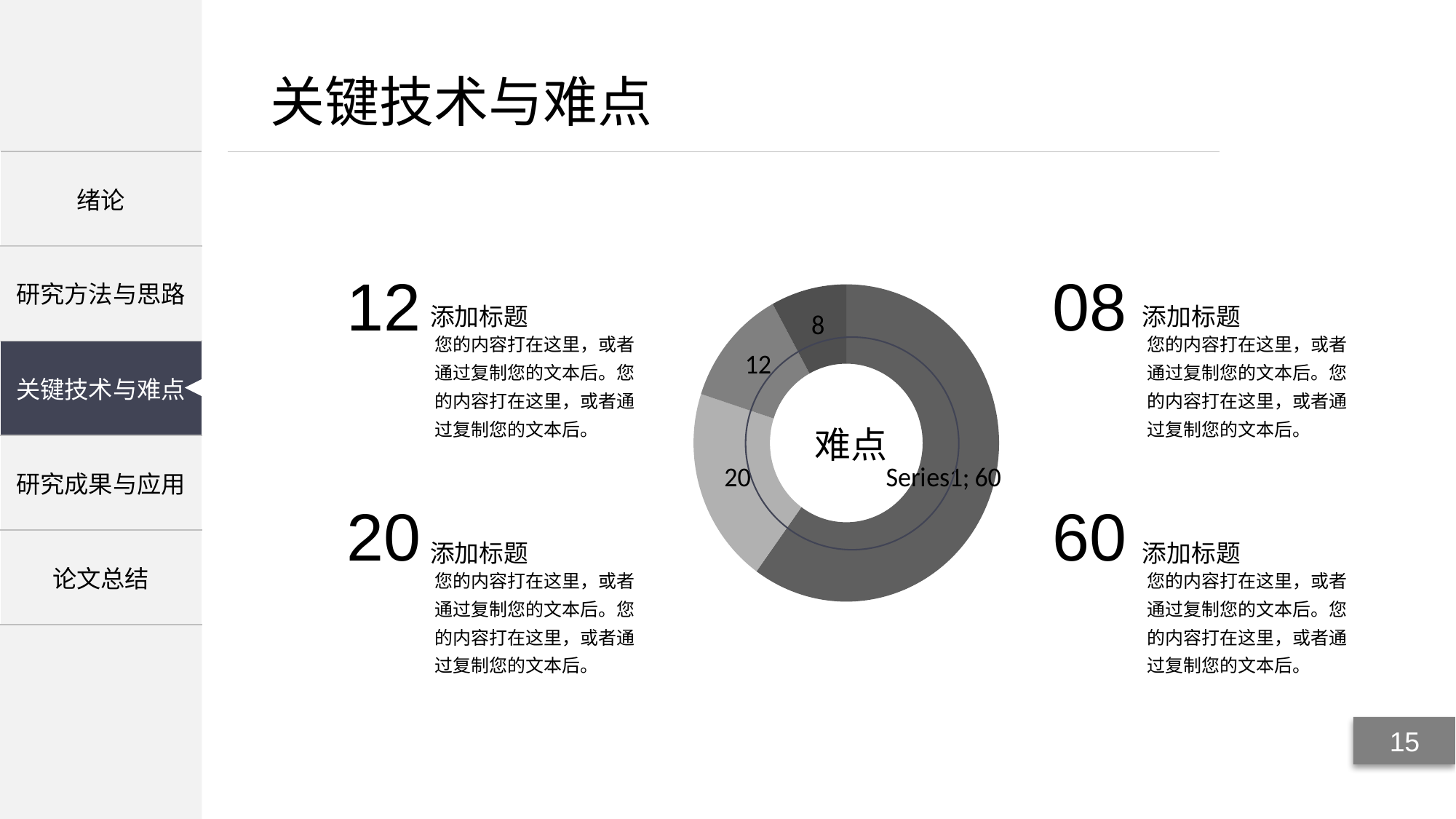

12
08
添加标题
添加标题

### Chart

| Category | 销售额 |
|---|---|
您的内容打在这里，或者通过复制您的文本后。您的内容打在这里，或者通过复制您的文本后。
您的内容打在这里，或者通过复制您的文本后。您的内容打在这里，或者通过复制您的文本后。

   难点
20
60
添加标题
添加标题
您的内容打在这里，或者通过复制您的文本后。您的内容打在这里，或者通过复制您的文本后。
您的内容打在这里，或者通过复制您的文本后。您的内容打在这里，或者通过复制您的文本后。
15